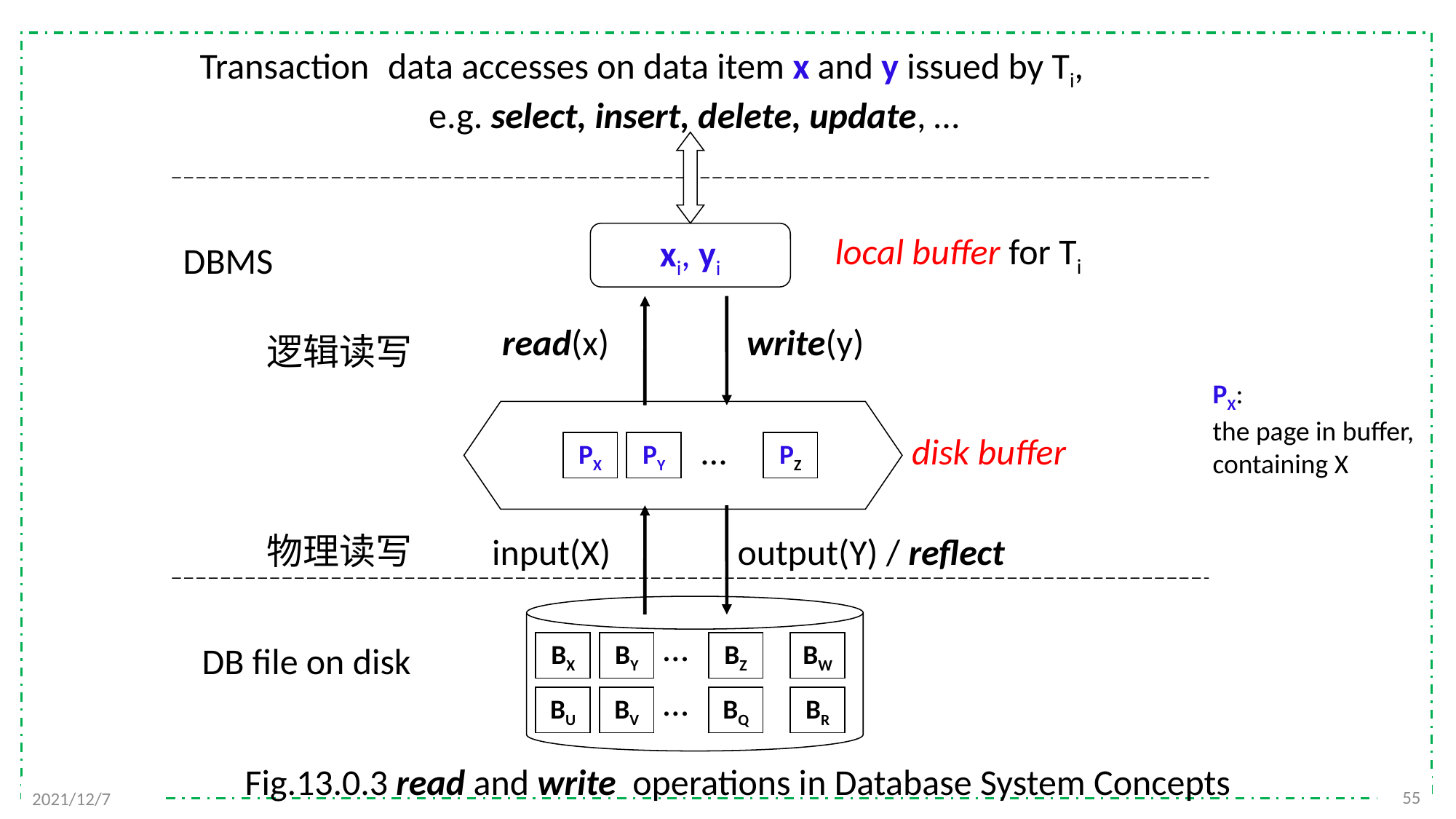

Transaction
 data accesses on data item x and y issued by Ti,
      e.g. select, insert, delete, update, …

xi, yi
 local buffer for Ti
DBMS

read(x)
write(y)
逻辑读写
PX:
the page in buffer,
containing X

…
disk buffer
PX
PY
PZ

物理读写
input(X)
output(Y) / reflect

…
DB file on disk
BX
BY
BZ
BW
…
BU
BV
BQ
BR
Fig.13.0.3 read and write  operations in Database System Concepts
55
2021/12/7